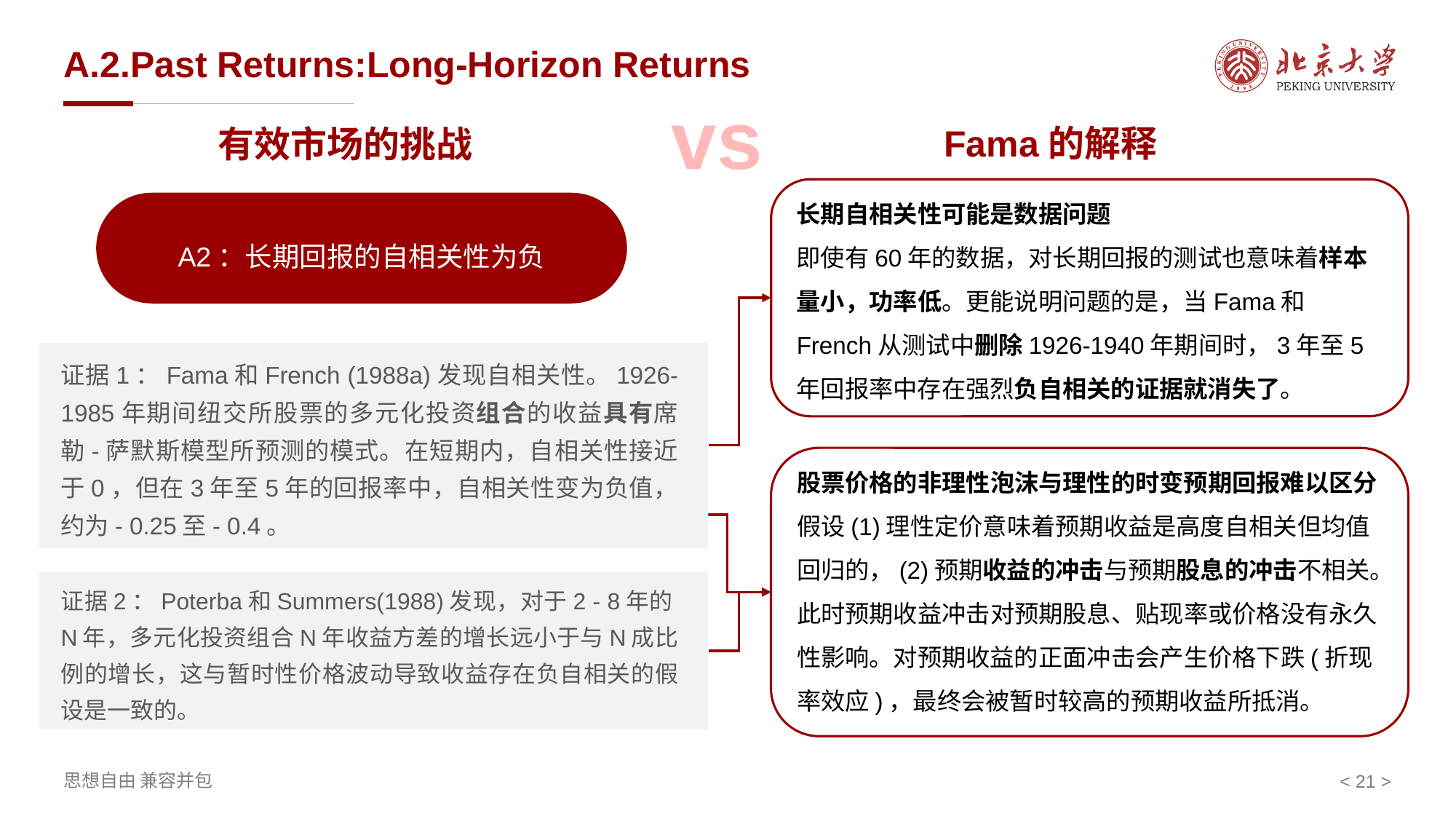

# A.2.Past Returns:Long-Horizon Returns
vs
Fama的解释
有效市场的挑战

长期自相关性可能是数据问题
即使有60年的数据，对长期回报的测试也意味着样本量小，功率低。更能说明问题的是，当Fama和French从测试中删除1926-1940年期间时，3年至5年回报率中存在强烈负自相关的证据就消失了。
A2：长期回报的自相关性为负
证据1：Fama和French (1988a)发现自相关性。1926-1985年期间纽交所股票的多元化投资组合的收益具有席勒-萨默斯模型所预测的模式。在短期内，自相关性接近于0，但在3年至5年的回报率中，自相关性变为负值，约为- 0.25至- 0.4。

股票价格的非理性泡沫与理性的时变预期回报难以区分
假设(1)理性定价意味着预期收益是高度自相关但均值回归的，(2)预期收益的冲击与预期股息的冲击不相关。此时预期收益冲击对预期股息、贴现率或价格没有永久性影响。对预期收益的正面冲击会产生价格下跌(折现率效应)，最终会被暂时较高的预期收益所抵消。
证据2：Poterba和Summers(1988)发现，对于2 - 8年的N年，多元化投资组合N年收益方差的增长远小于与N成比例的增长，这与暂时性价格波动导致收益存在负自相关的假设是一致的。
< 21 >